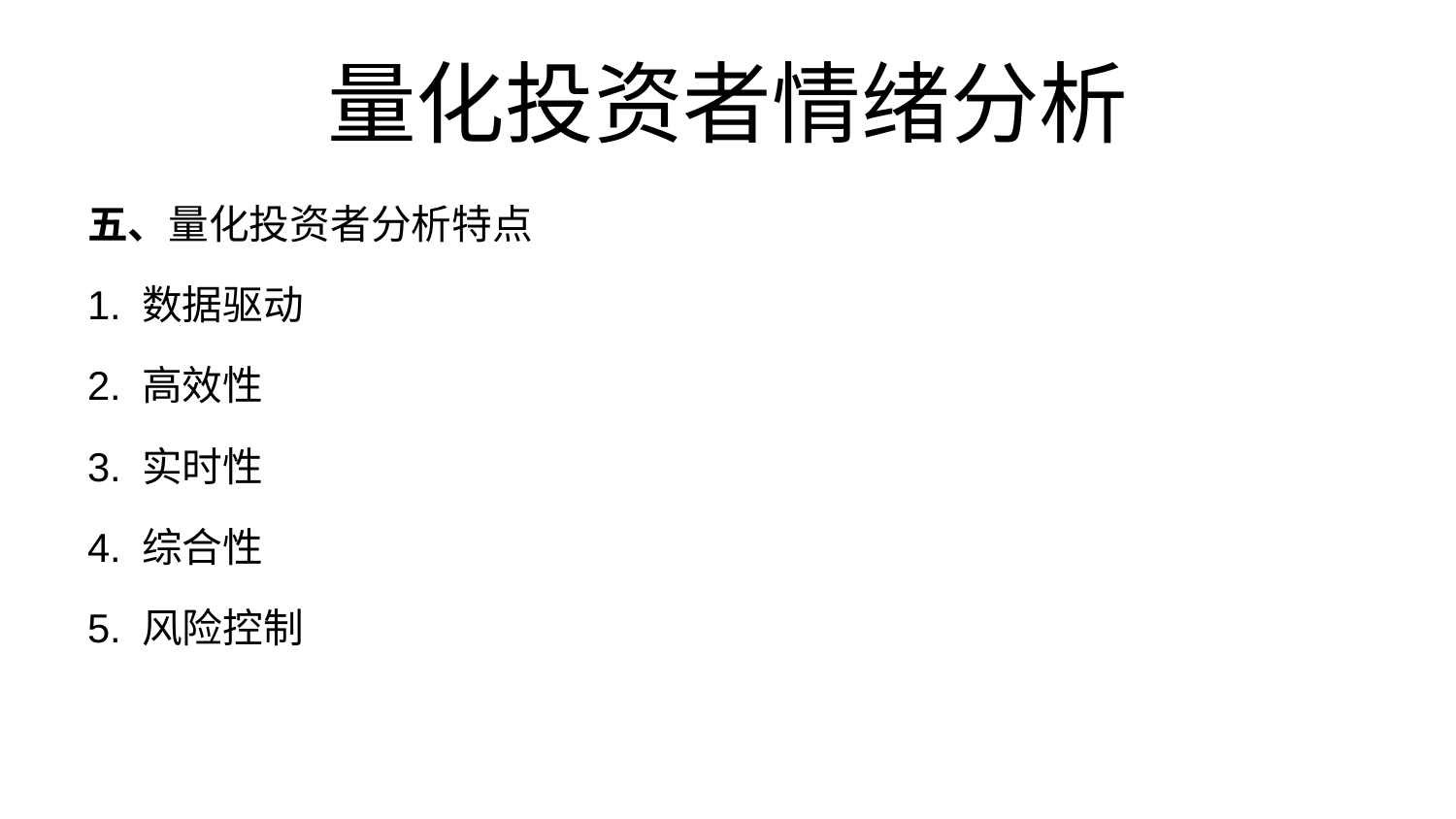

# 量化投资者情绪分析
五、量化投资者分析特点
1. 数据驱动
2. 高效性
3. 实时性
4. 综合性
5. 风险控制